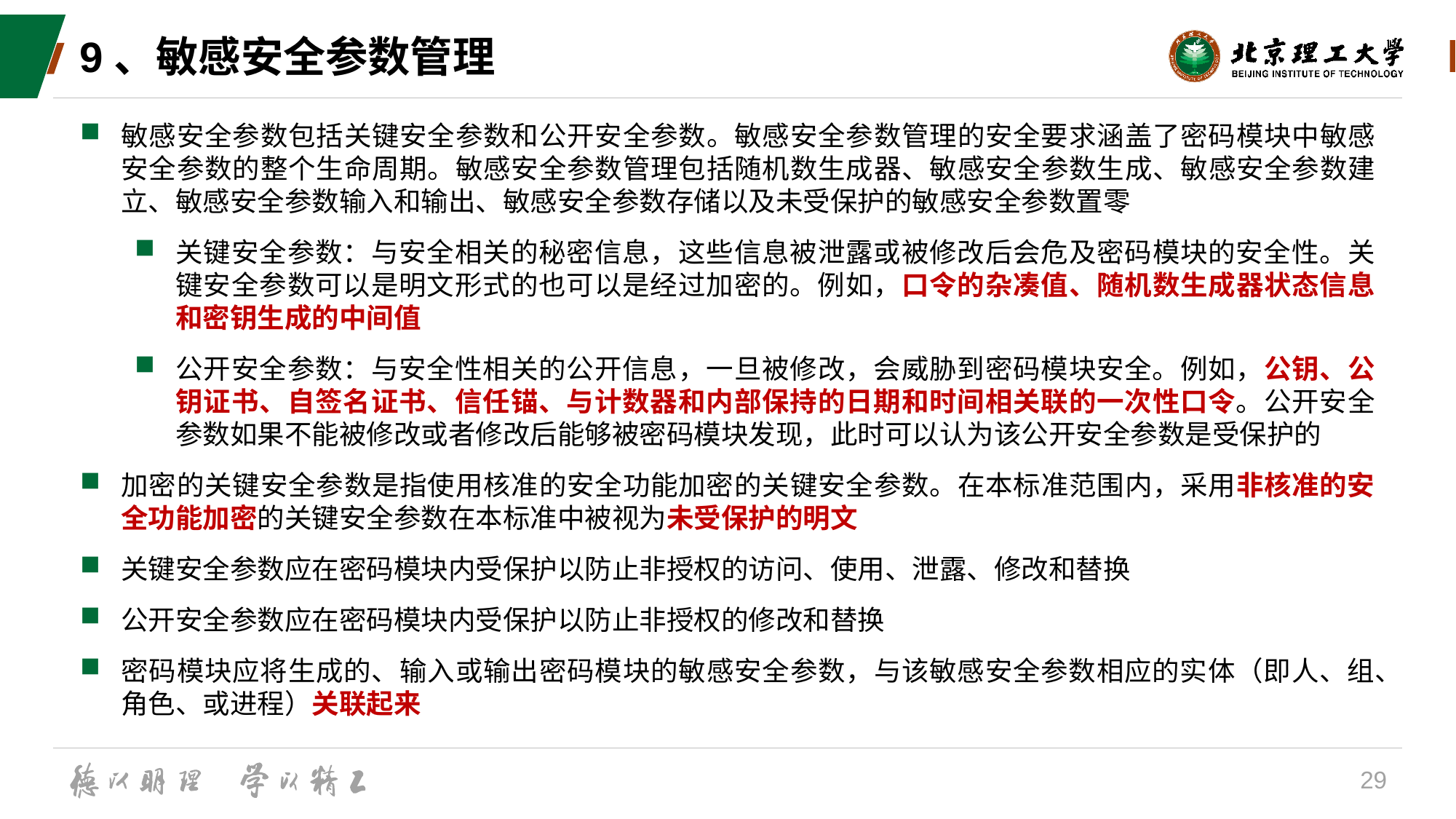

# 9、敏感安全参数管理
敏感安全参数包括关键安全参数和公开安全参数。敏感安全参数管理的安全要求涵盖了密码模块中敏感安全参数的整个生命周期。敏感安全参数管理包括随机数生成器、敏感安全参数生成、敏感安全参数建立、敏感安全参数输入和输出、敏感安全参数存储以及未受保护的敏感安全参数置零
关键安全参数：与安全相关的秘密信息，这些信息被泄露或被修改后会危及密码模块的安全性。关键安全参数可以是明文形式的也可以是经过加密的。例如，口令的杂凑值、随机数生成器状态信息和密钥生成的中间值
公开安全参数：与安全性相关的公开信息，一旦被修改，会威胁到密码模块安全。例如，公钥、公钥证书、自签名证书、信任锚、与计数器和内部保持的日期和时间相关联的一次性口令。公开安全参数如果不能被修改或者修改后能够被密码模块发现，此时可以认为该公开安全参数是受保护的
加密的关键安全参数是指使用核准的安全功能加密的关键安全参数。在本标准范围内，采用非核准的安全功能加密的关键安全参数在本标准中被视为未受保护的明文
关键安全参数应在密码模块内受保护以防止非授权的访问、使用、泄露、修改和替换
公开安全参数应在密码模块内受保护以防止非授权的修改和替换
密码模块应将生成的、输入或输出密码模块的敏感安全参数，与该敏感安全参数相应的实体（即人、组、角色、或进程）关联起来